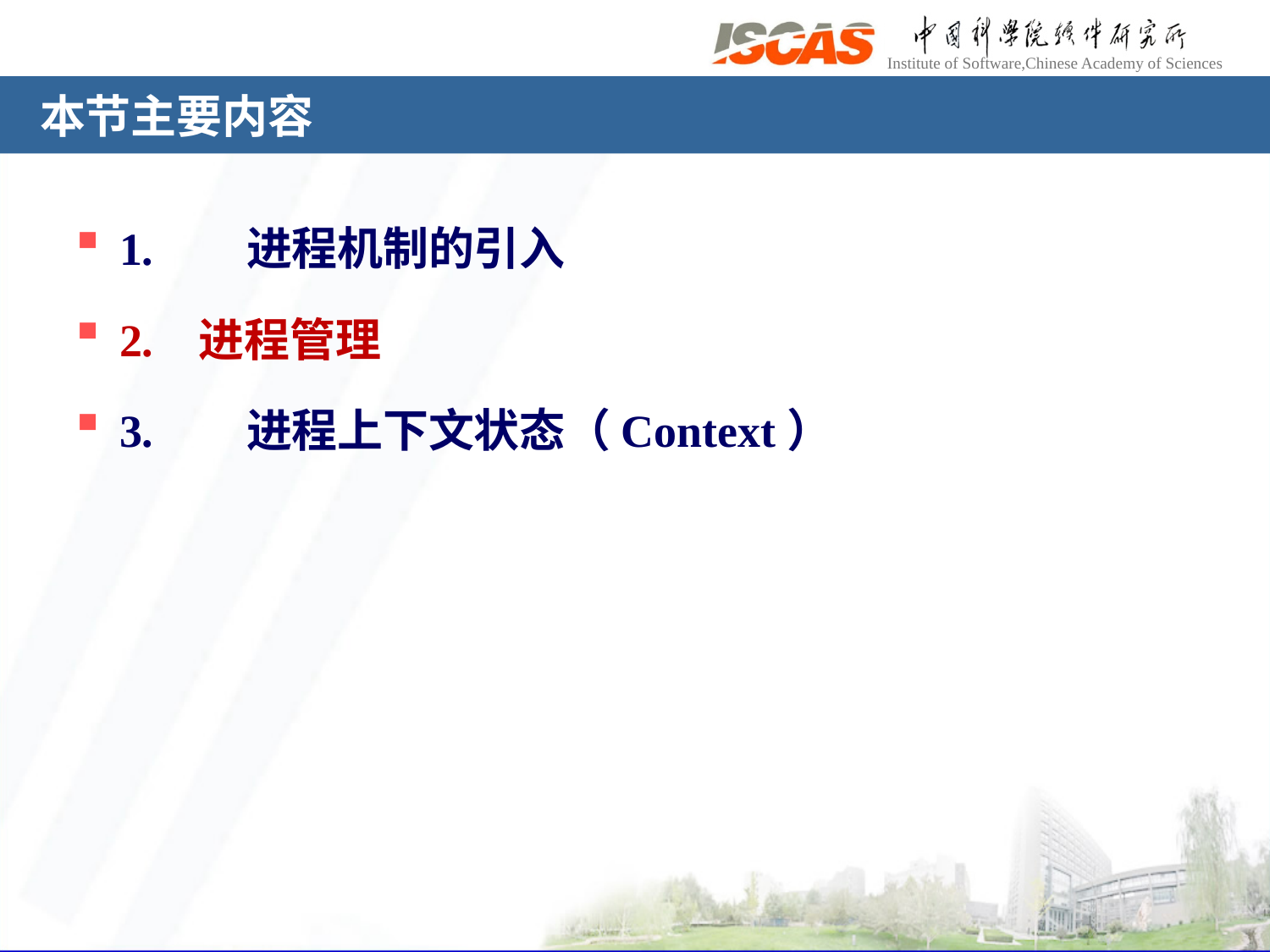

# 本节主要内容
1.	进程机制的引入
2.   进程管理
3.	进程上下文状态（Context）